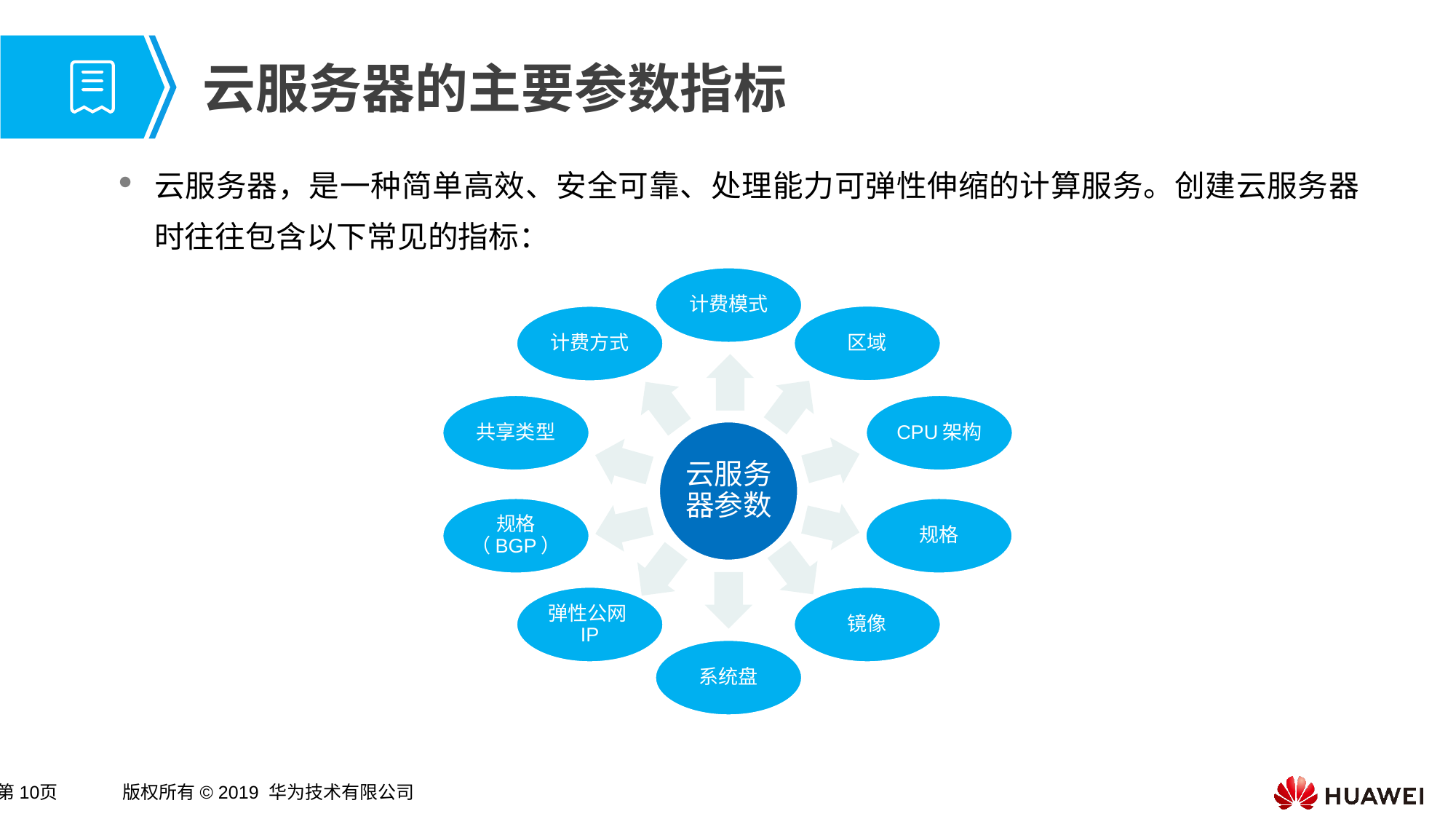

# 云服务器的主要参数指标
云服务器，是一种简单高效、安全可靠、处理能力可弹性伸缩的计算服务。创建云服务器时往往包含以下常见的指标：
计费模式
区域
计费方式

共享类型
CPU架构
云服务器参数

规格（BGP）
规格

弹性公网IP
镜像
系统盘